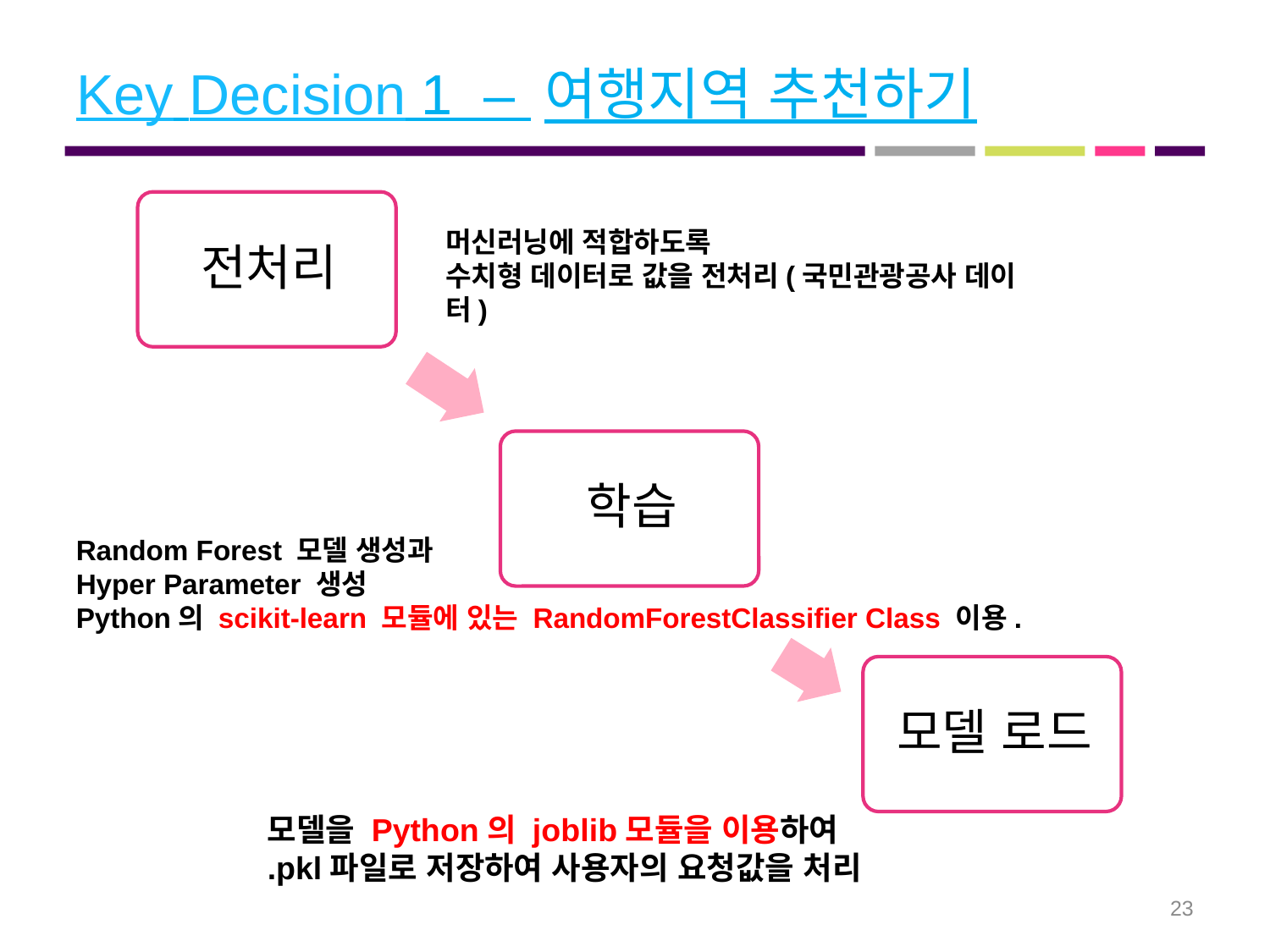

# Key Decision 1  – 여행지역 추천하기
전처리

학습

모델 로드
머신러닝에 적합하도록
수치형 데이터로 값을 전처리(국민관광공사 데이터)
Random Forest 모델 생성과
Hyper Parameter 생성
Python의 scikit-learn 모듈에 있는 RandomForestClassifier Class 이용.
모델을 Python의 joblib모듈을 이용하여
.pkl파일로 저장하여 사용자의 요청값을 처리
23